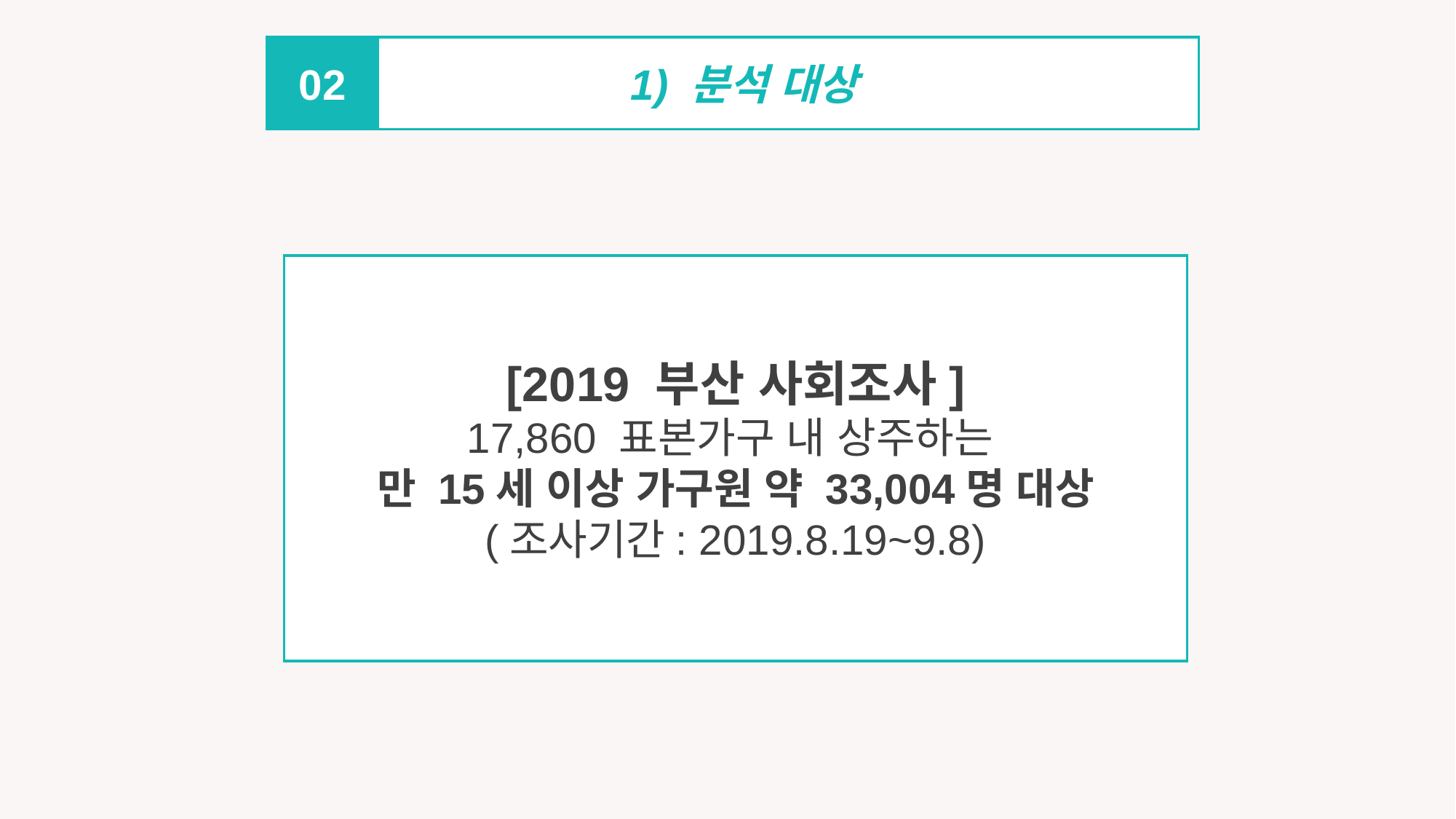

1) 분석 대상
02
[2019 부산 사회조사]
17,860 표본가구 내 상주하는
만 15세 이상 가구원 약 33,004명 대상
(조사기간: 2019.8.19~9.8)